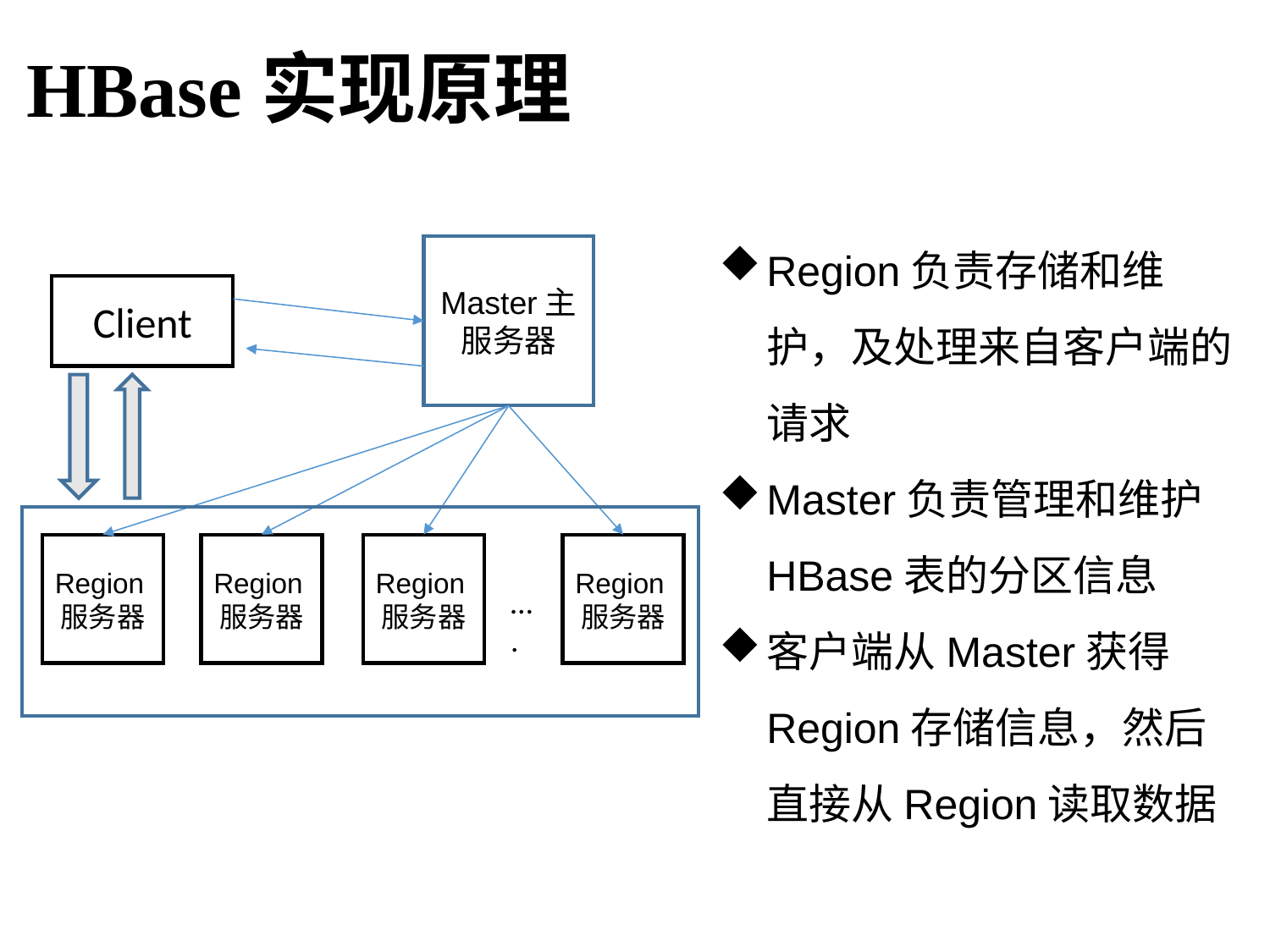

HBase实现原理

Region负责存储和维护，及处理来自客户端的请求
Master负责管理和维护HBase表的分区信息
客户端从Master获得Region存储信息，然后直接从Region读取数据

Master主服务器
Client

Region服务器
Region服务器
Region服务器
Region服务器
….